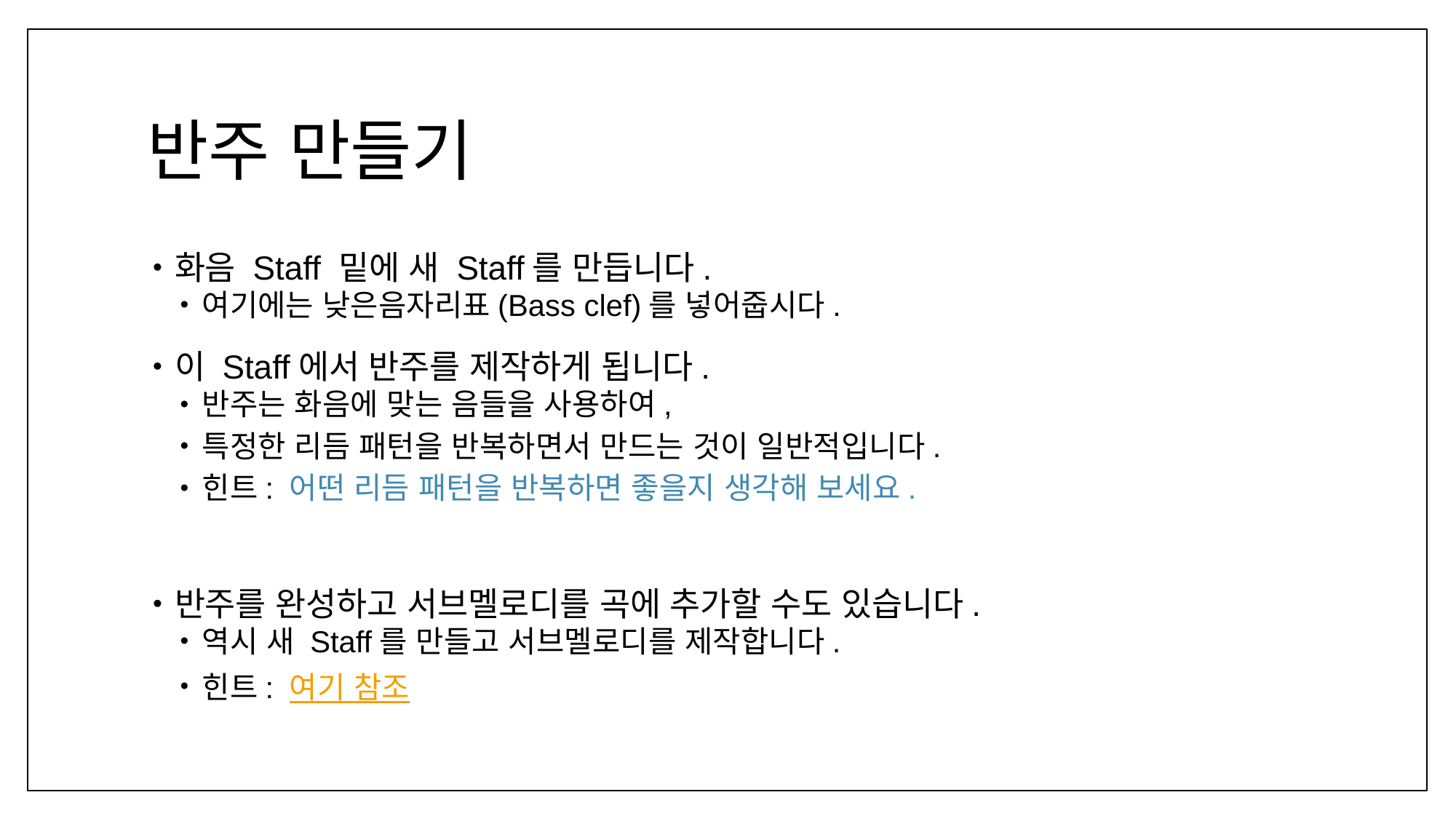

# 반주 만들기
화음 Staff 밑에 새 Staff를 만듭니다.
여기에는 낮은음자리표(Bass clef)를 넣어줍시다.
이 Staff에서 반주를 제작하게 됩니다.
반주는 화음에 맞는 음들을 사용하여,
특정한 리듬 패턴을 반복하면서 만드는 것이 일반적입니다.
힌트: 어떤 리듬 패턴을 반복하면 좋을지 생각해 보세요.

반주를 완성하고 서브멜로디를 곡에 추가할 수도 있습니다.
역시 새 Staff를 만들고 서브멜로디를 제작합니다.
힌트: 여기 참조